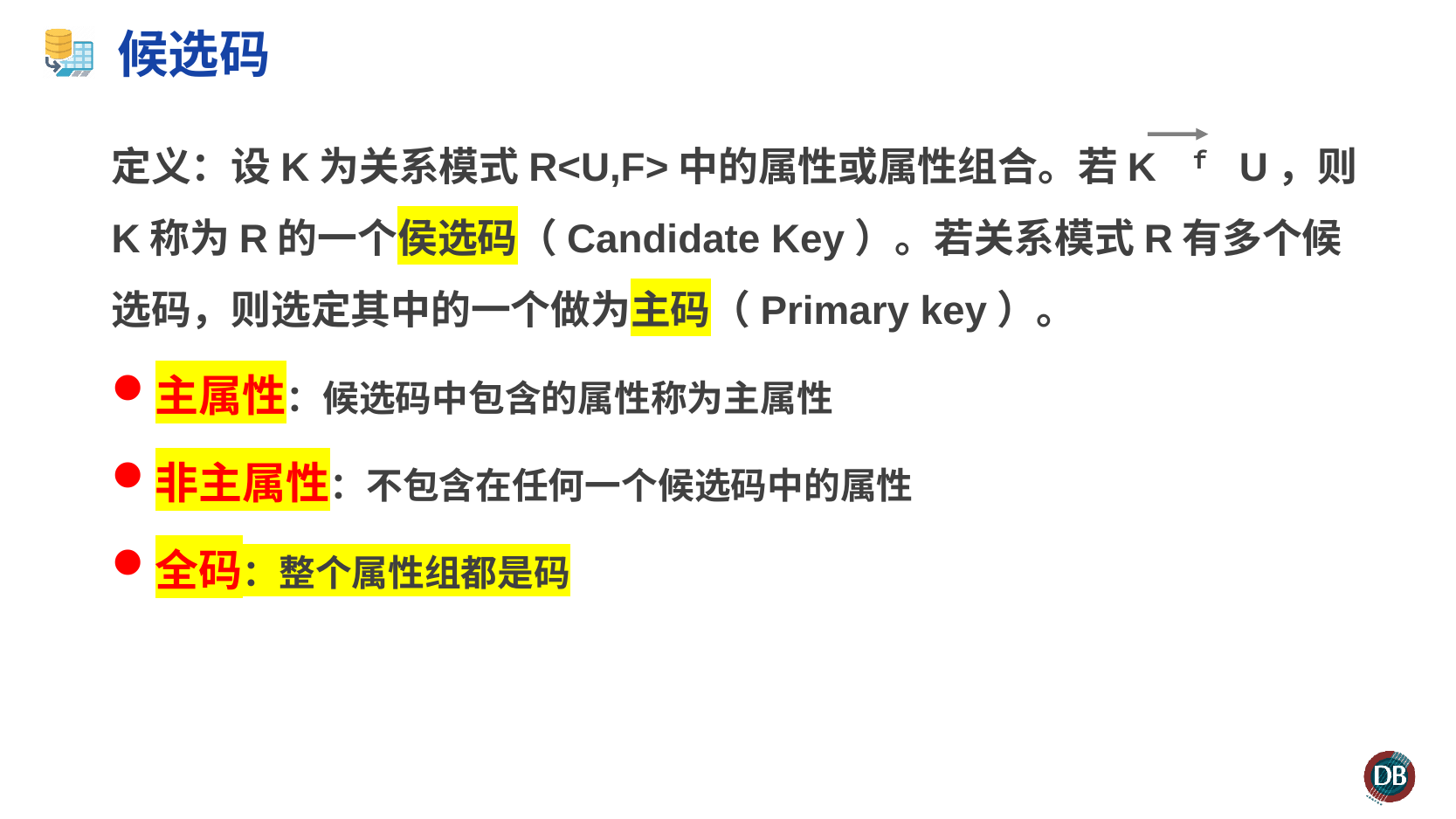

# 候选码
定义：设K为关系模式R<U,F>中的属性或属性组合。若K  ｆ  U，则K称为R的一个侯选码（Candidate Key）。若关系模式R有多个候选码，则选定其中的一个做为主码（Primary key）。
主属性：候选码中包含的属性称为主属性
非主属性：不包含在任何一个候选码中的属性
全码：整个属性组都是码